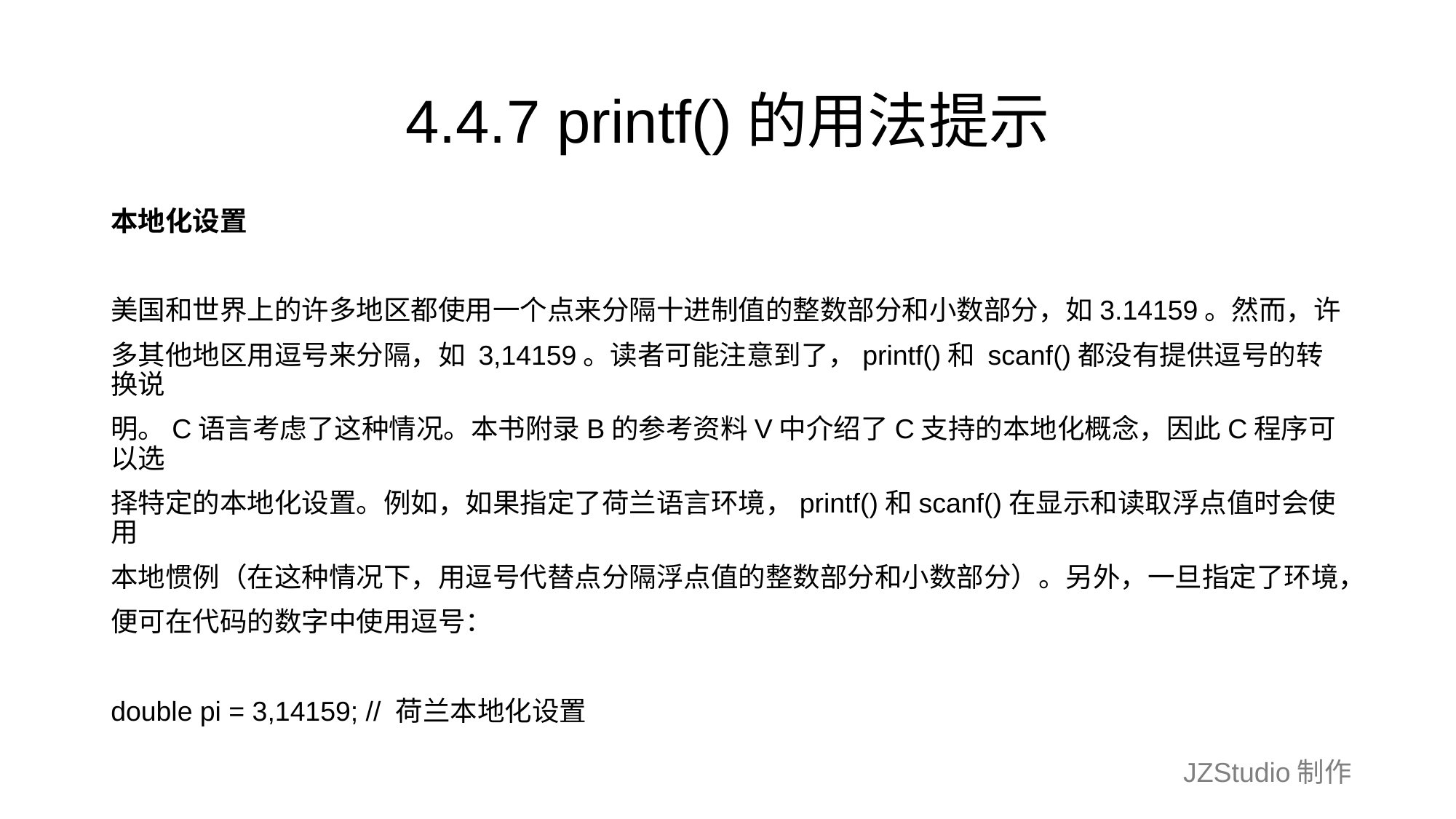

# 4.4.7 printf()的用法提示
本地化设置

美国和世界上的许多地区都使用一个点来分隔十进制值的整数部分和小数部分，如3.14159。然而，许
多其他地区用逗号来分隔，如 3,14159。读者可能注意到了，printf()和 scanf()都没有提供逗号的转换说
明。C语言考虑了这种情况。本书附录B的参考资料V中介绍了C支持的本地化概念，因此C程序可以选
择特定的本地化设置。例如，如果指定了荷兰语言环境，printf()和scanf()在显示和读取浮点值时会使用
本地惯例（在这种情况下，用逗号代替点分隔浮点值的整数部分和小数部分）。另外，一旦指定了环境，
便可在代码的数字中使用逗号：

double pi = 3,14159; // 荷兰本地化设置